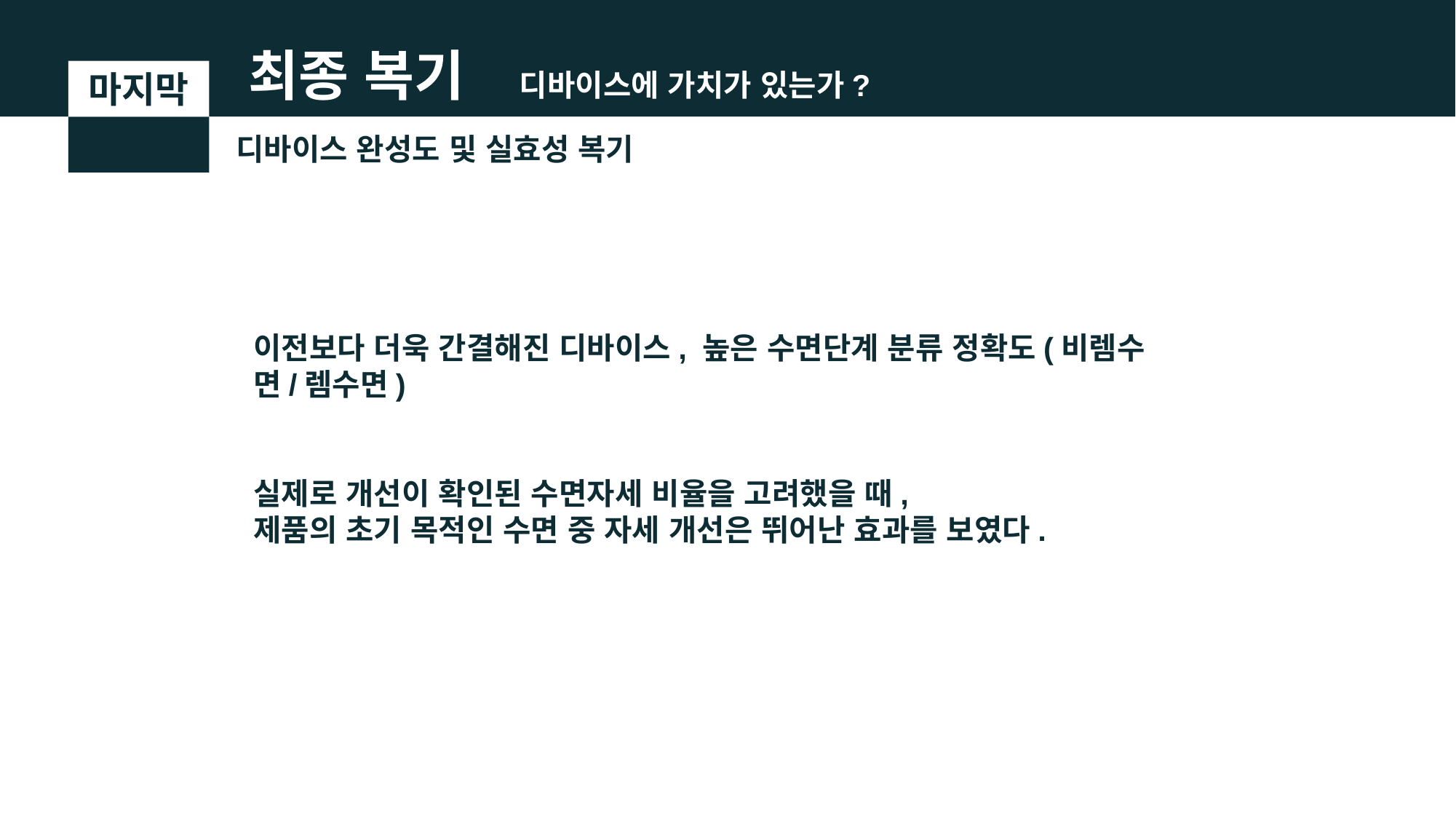

최종 복기
 디바이스에 가치가 있는가?
마지막

 디바이스 완성도 및 실효성 복기
이전보다 더욱 간결해진 디바이스, 높은 수면단계 분류 정확도(비렘수면/렘수면)

실제로 개선이 확인된 수면자세 비율을 고려했을 때,
제품의 초기 목적인 수면 중 자세 개선은 뛰어난 효과를 보였다.